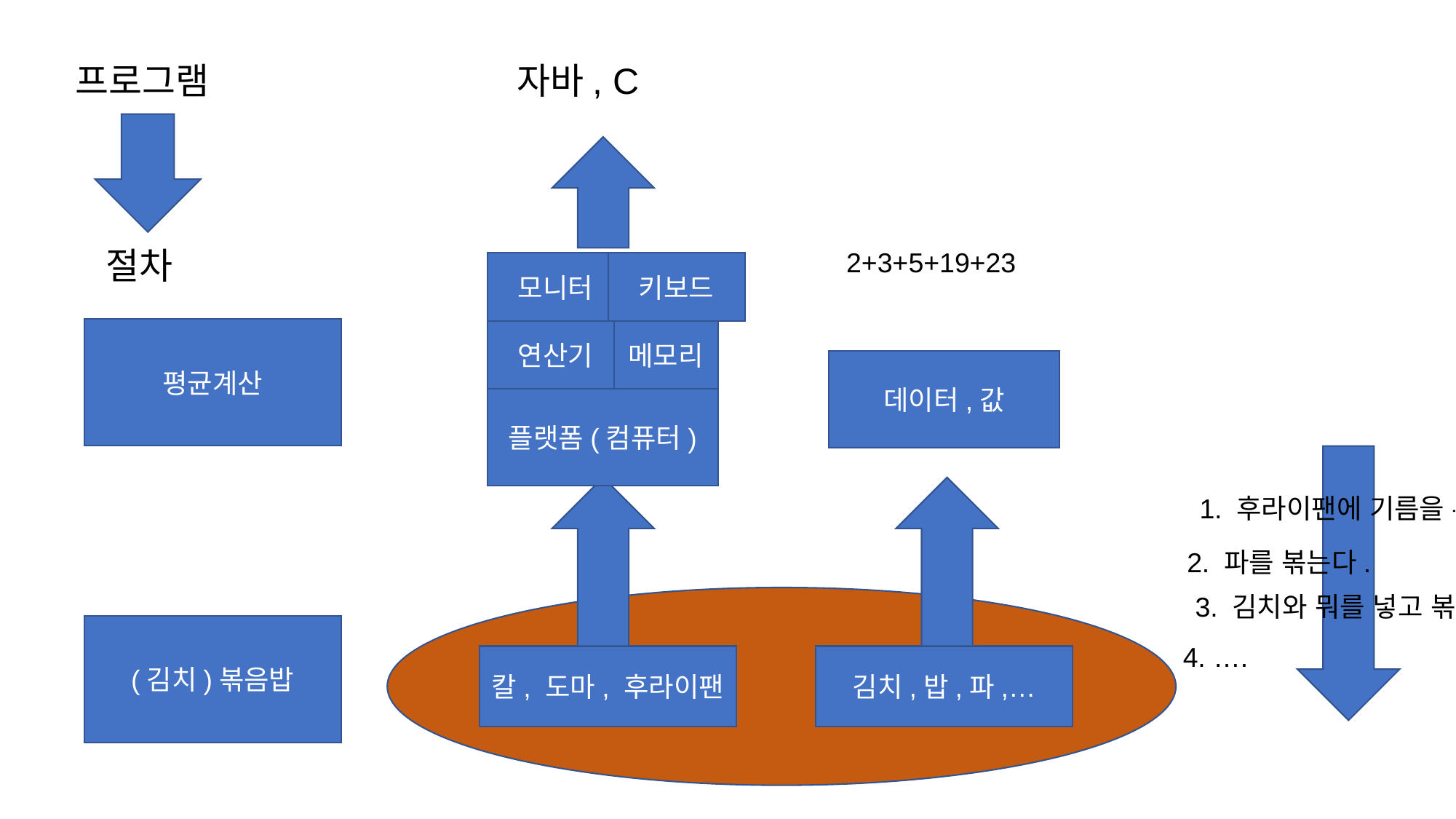

프로그램
자바, C

절차
2+3+5+19+23
모니터
키보드
평균계산
연산기
메모리
데이터,값
플랫폼(컴퓨터)

1. 후라이팬에 기름을 두른다
2. 파를 볶는다.
3. 김치와 뭐를 넣고 볶는다.

(김치)볶음밥
4. ….
칼, 도마, 후라이팬
김치,밥,파,…